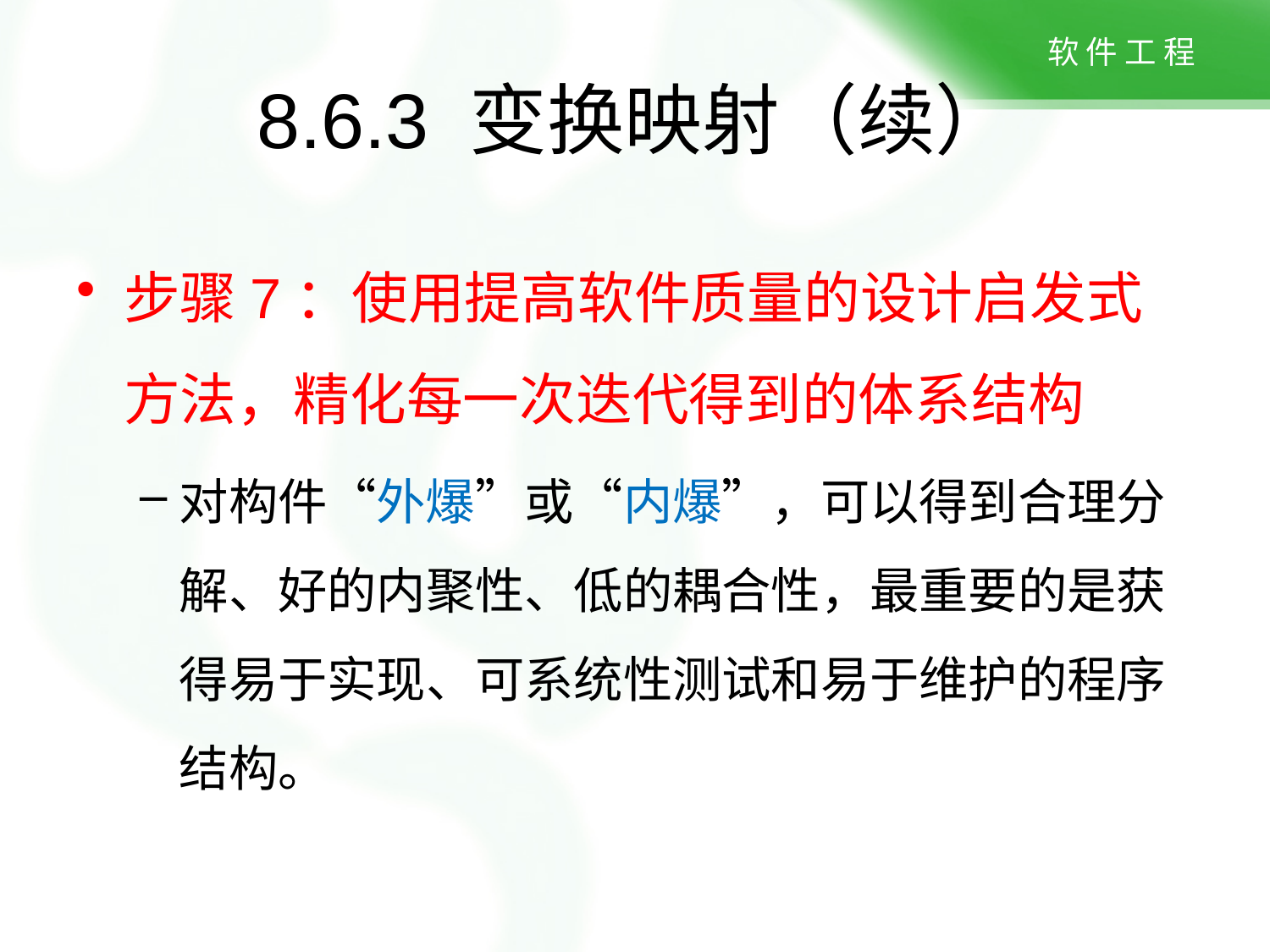

8.6.3 变换映射（续）
步骤7：使用提高软件质量的设计启发式方法，精化每一次迭代得到的体系结构
对构件“外爆”或“内爆”，可以得到合理分解、好的内聚性、低的耦合性，最重要的是获得易于实现、可系统性测试和易于维护的程序结构。